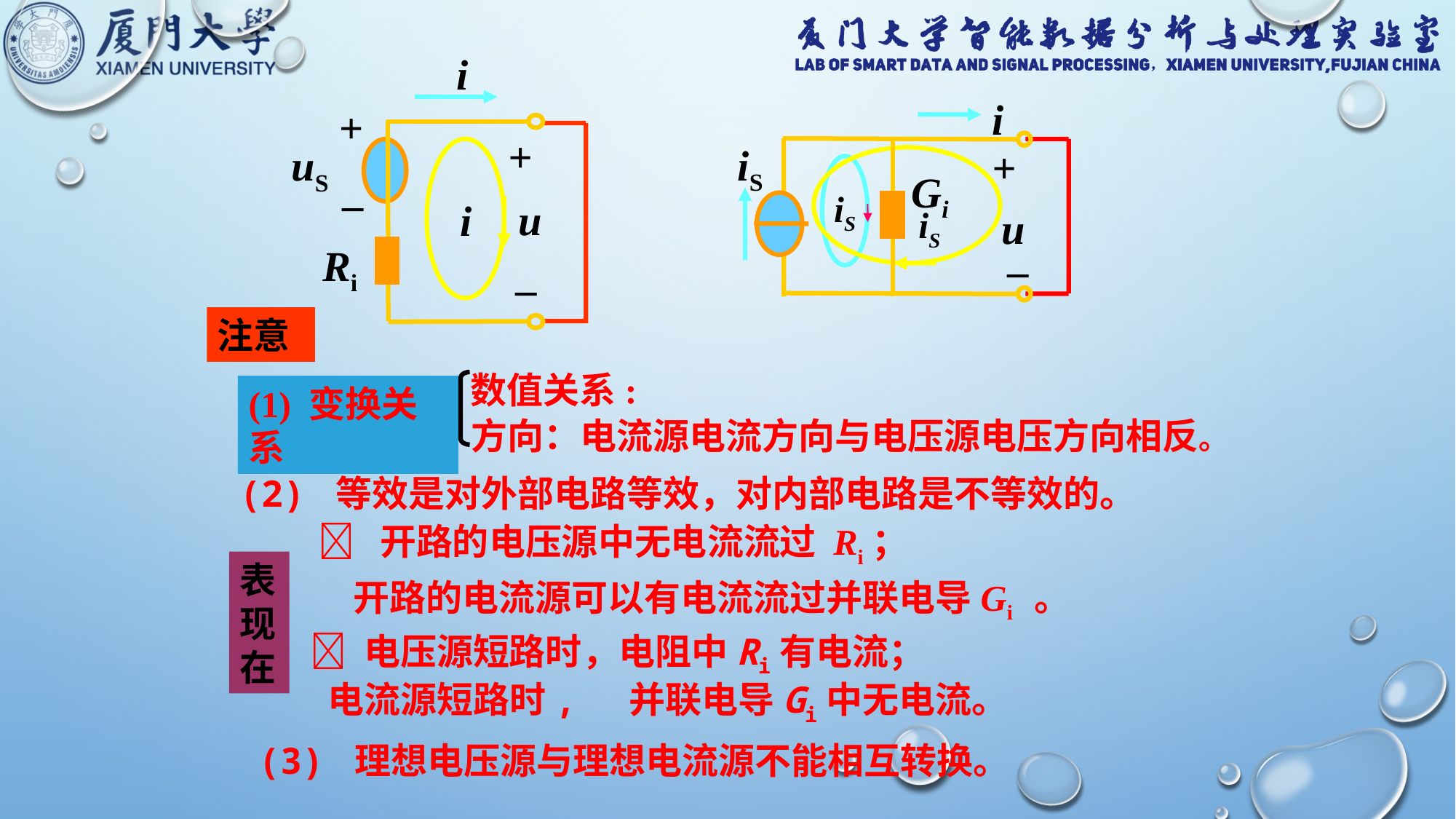

i
+

+
uS

i

_
u
Ri

_

i

iS

+

Gi

u

_

       iS

iS

注意
数值关系:

(1) 变换关系
方向：电流源电流方向与电压源电压方向相反。
(2) 等效是对外部电路等效，对内部电路是不等效的。
 •  开路的电压源中无电流流过 Ri；
表现在
开路的电流源可以有电流流过并联电导Gi 。
• 电压源短路时，电阻中Ri有电流；
电流源短路时,  并联电导Gi中无电流。
(3) 理想电压源与理想电流源不能相互转换。
134